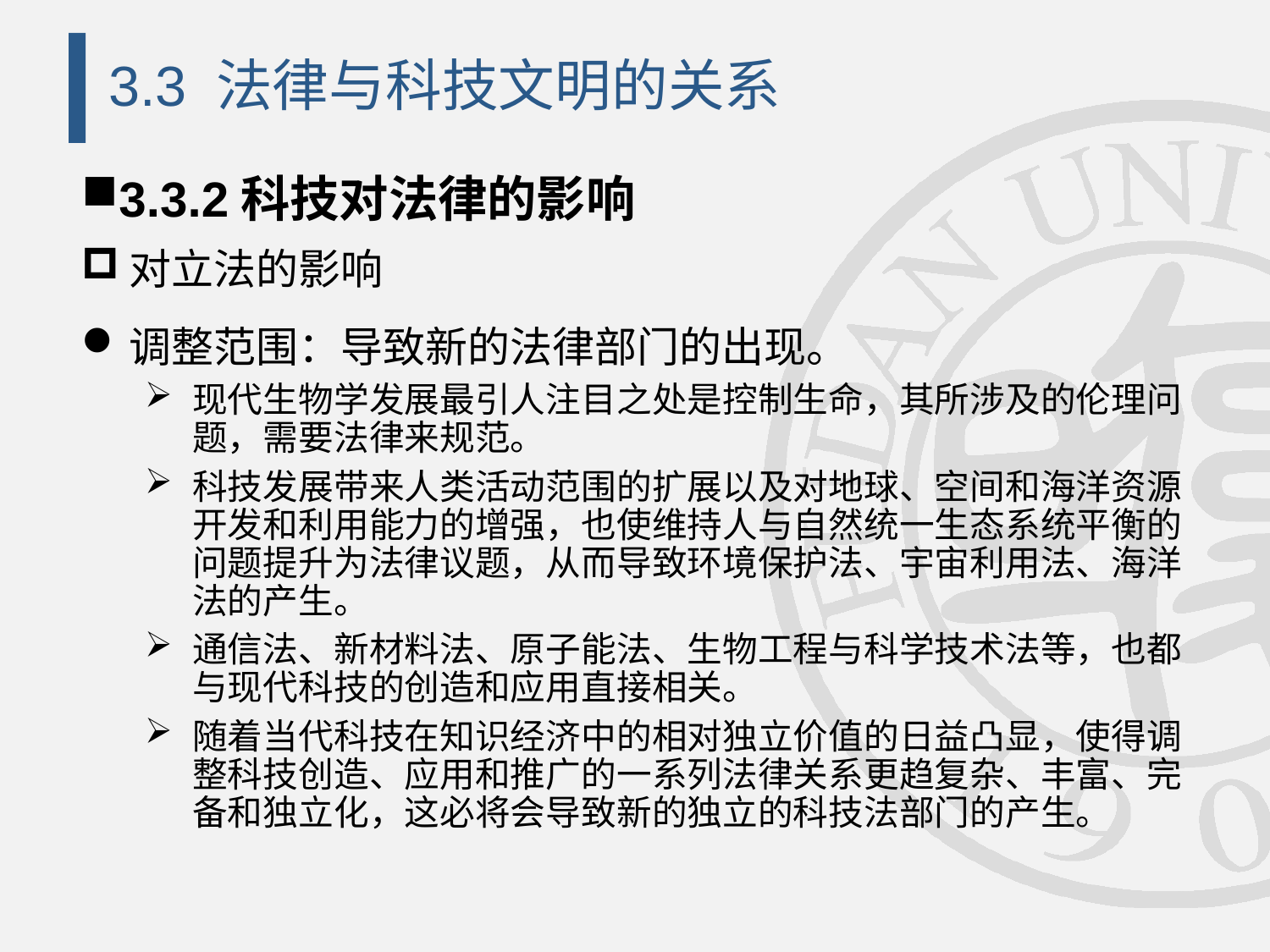

# 3.3 法律与科技文明的关系
3.3.2科技对法律的影响
对立法的影响
调整范围：导致新的法律部门的出现。
现代生物学发展最引人注目之处是控制生命，其所涉及的伦理问题，需要法律来规范。
科技发展带来人类活动范围的扩展以及对地球、空间和海洋资源开发和利用能力的增强，也使维持人与自然统一生态系统平衡的问题提升为法律议题，从而导致环境保护法、宇宙利用法、海洋法的产生。
通信法、新材料法、原子能法、生物工程与科学技术法等，也都与现代科技的创造和应用直接相关。
随着当代科技在知识经济中的相对独立价值的日益凸显，使得调整科技创造、应用和推广的一系列法律关系更趋复杂、丰富、完备和独立化，这必将会导致新的独立的科技法部门的产生。